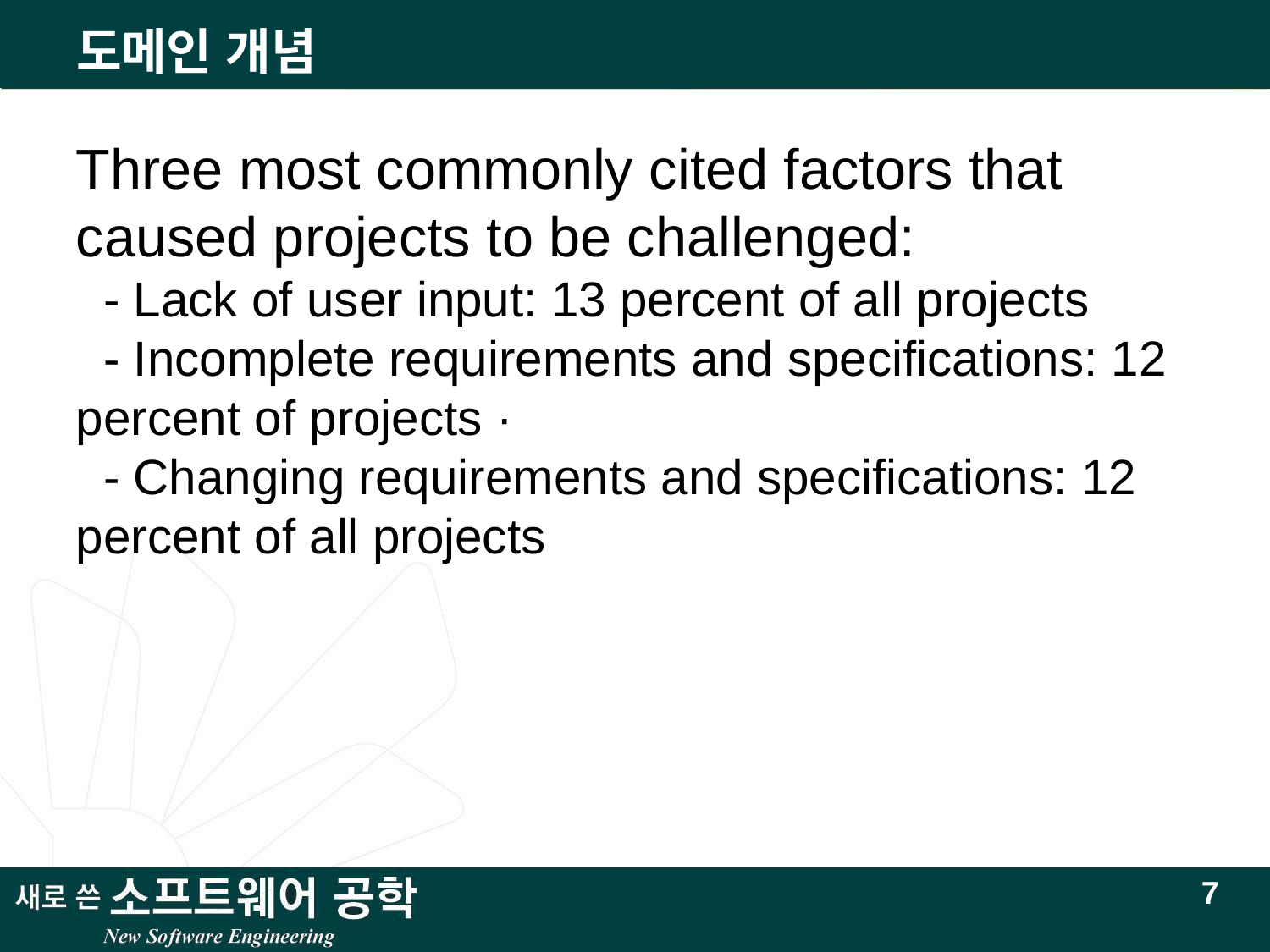

# 도메인 개념
Three most commonly cited factors that caused projects to be challenged:
  - Lack of user input: 13 percent of all projects
  - Incomplete requirements and specifications: 12 percent of projects ·
  - Changing requirements and specifications: 12 percent of all projects
7